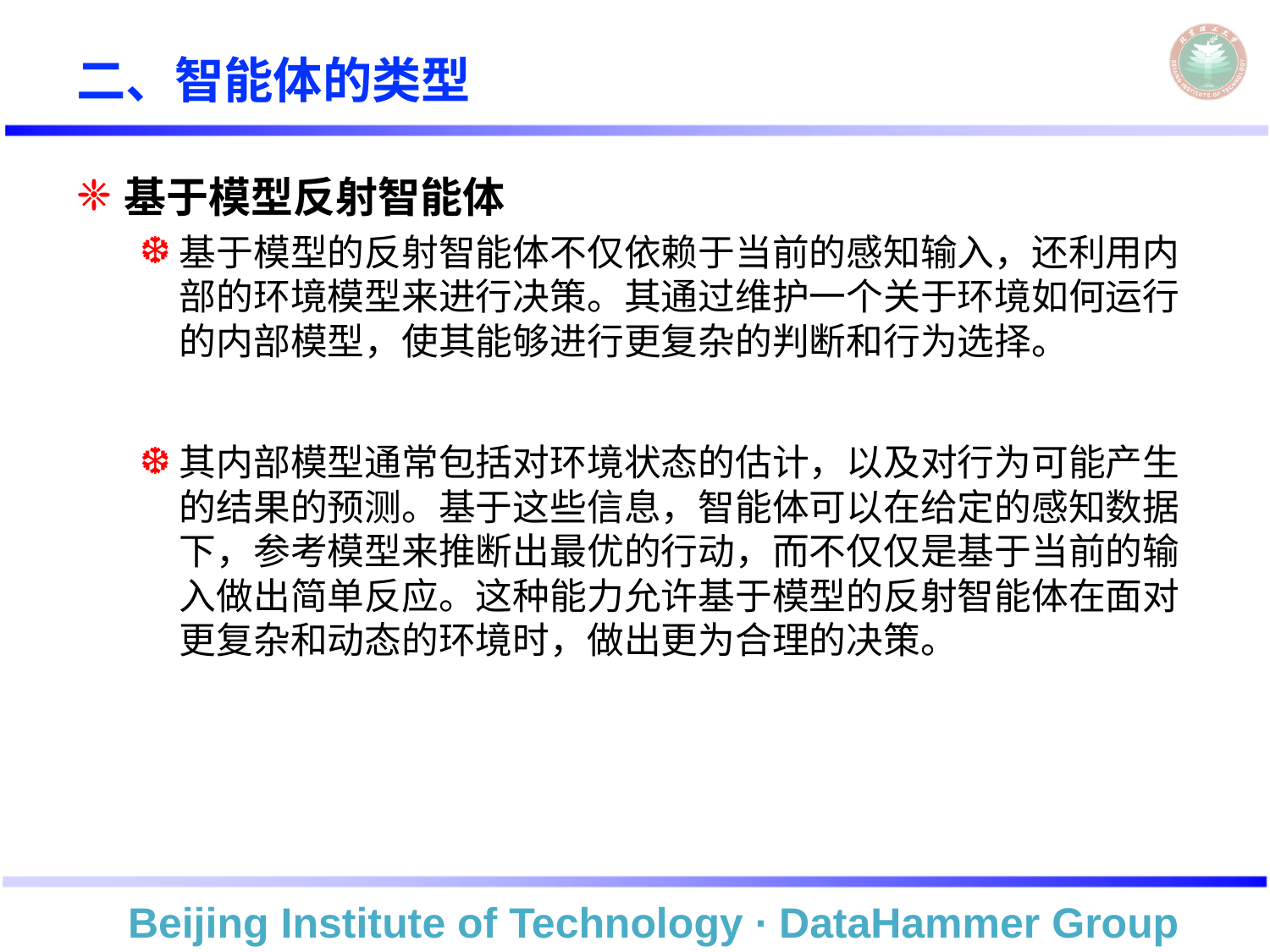

# 二、智能体的类型
基于模型反射智能体
基于模型的反射智能体不仅依赖于当前的感知输入，还利用内部的环境模型来进行决策。其通过维护一个关于环境如何运行的内部模型，使其能够进行更复杂的判断和行为选择。

其内部模型通常包括对环境状态的估计，以及对行为可能产生的结果的预测。基于这些信息，智能体可以在给定的感知数据下，参考模型来推断出最优的行动，而不仅仅是基于当前的输入做出简单反应。这种能力允许基于模型的反射智能体在面对更复杂和动态的环境时，做出更为合理的决策。